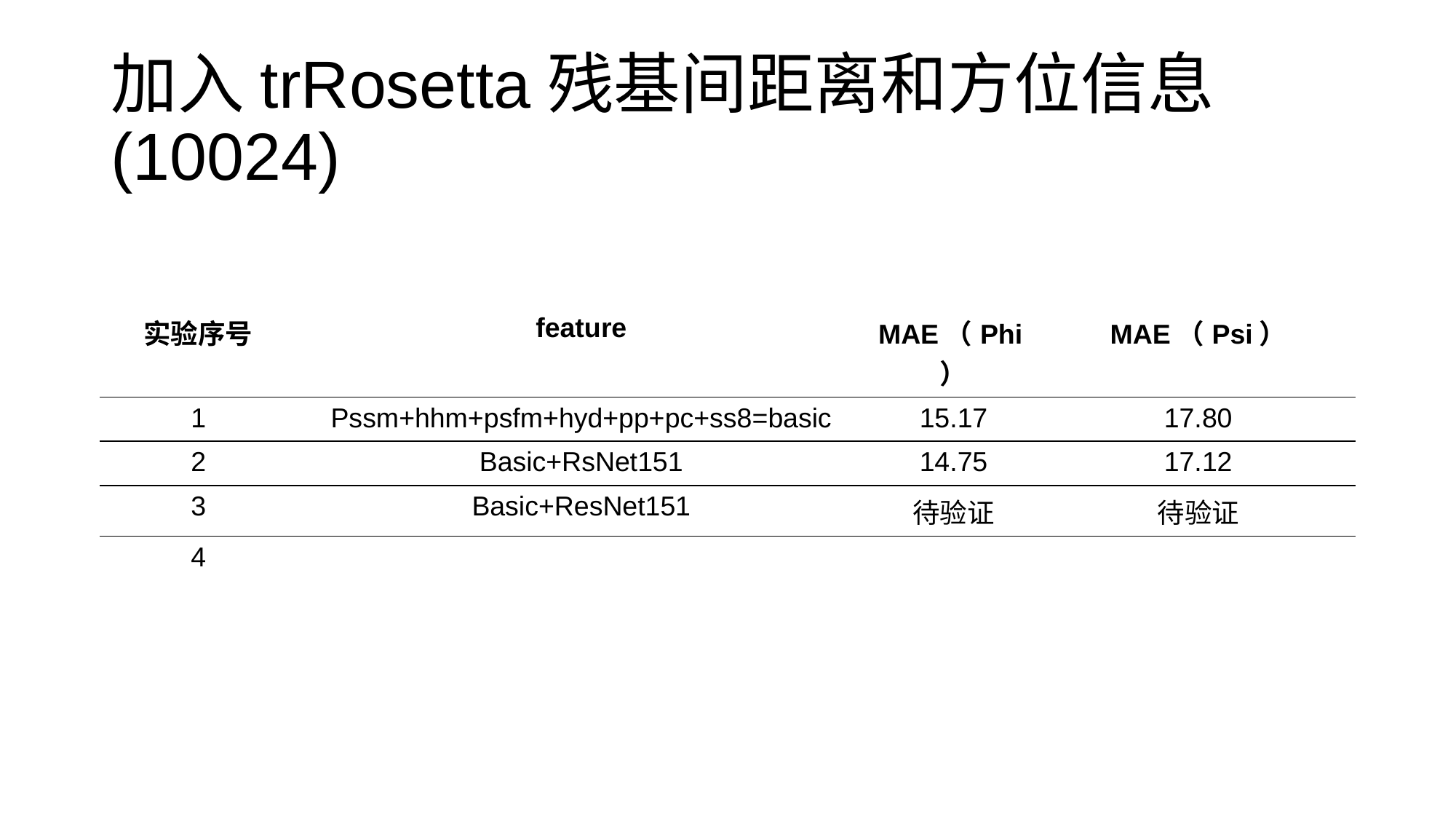

# 加入trRosetta残基间距离和方位信息(10024)
| 实验序号 | feature | MAE（Phi） | MAE（Psi） |
| --- | --- | --- | --- |
| 1 | Pssm+hhm+psfm+hyd+pp+pc+ss8=basic | 15.17 | 17.80 |
| 2 | Basic+RsNet151 | 14.75 | 17.12 |
| 3 | Basic+ResNet151 | 待验证 | 待验证 |
| 4 |  |  |  |